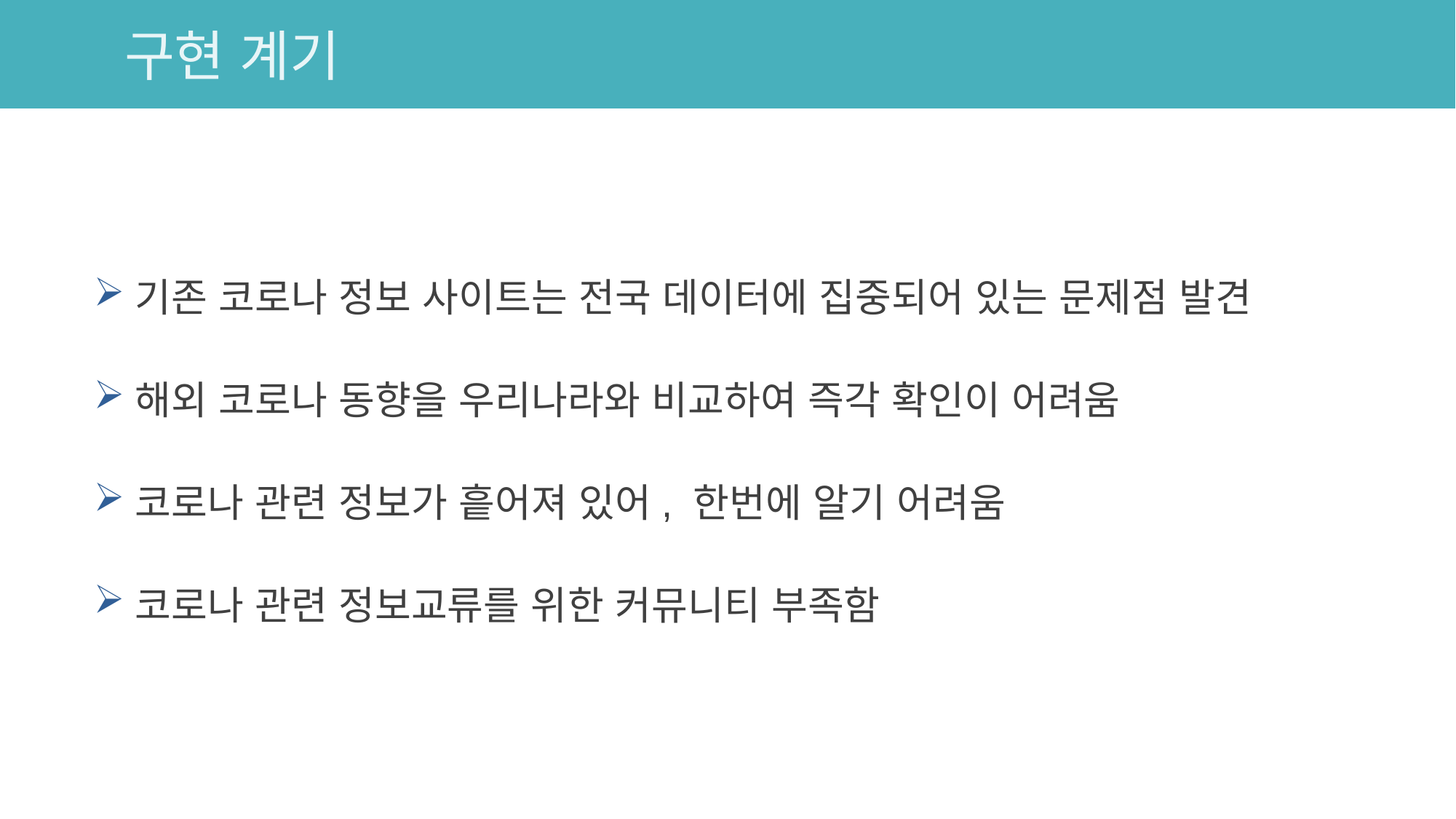

# 구현 계기
기존 코로나 정보 사이트는 전국 데이터에 집중되어 있는 문제점 발견
해외 코로나 동향을 우리나라와 비교하여 즉각 확인이 어려움
코로나 관련 정보가 흩어져 있어, 한번에 알기 어려움
코로나 관련 정보교류를 위한 커뮤니티 부족함